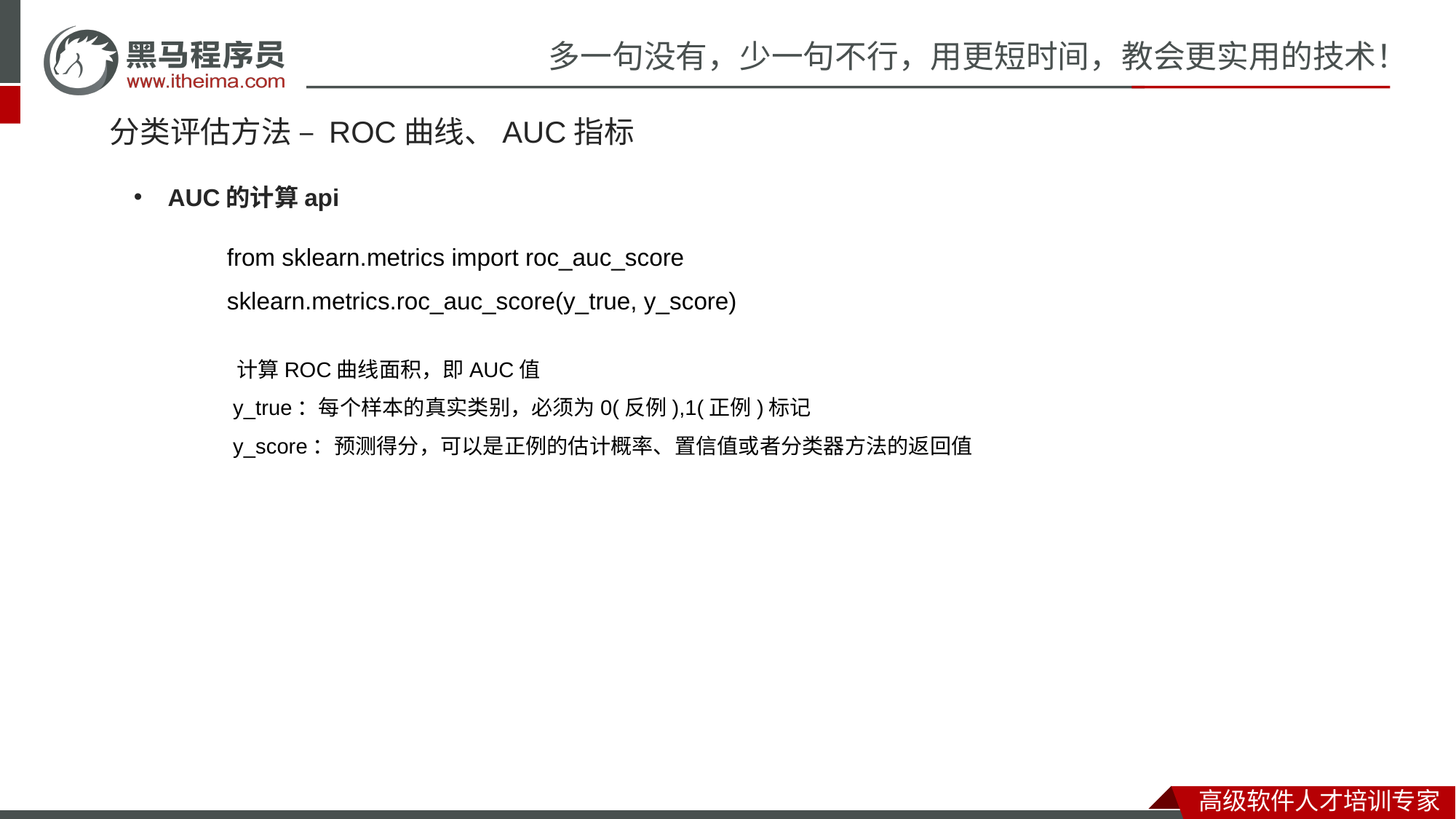

# 分类评估方法 – ROC曲线、AUC指标
AUC的计算api

from sklearn.metrics import roc_auc_score
sklearn.metrics.roc_auc_score(y_true, y_score)
 计算ROC曲线面积，即AUC值
 y_true：每个样本的真实类别，必须为0(反例),1(正例)标记
 y_score：预测得分，可以是正例的估计概率、置信值或者分类器方法的返回值